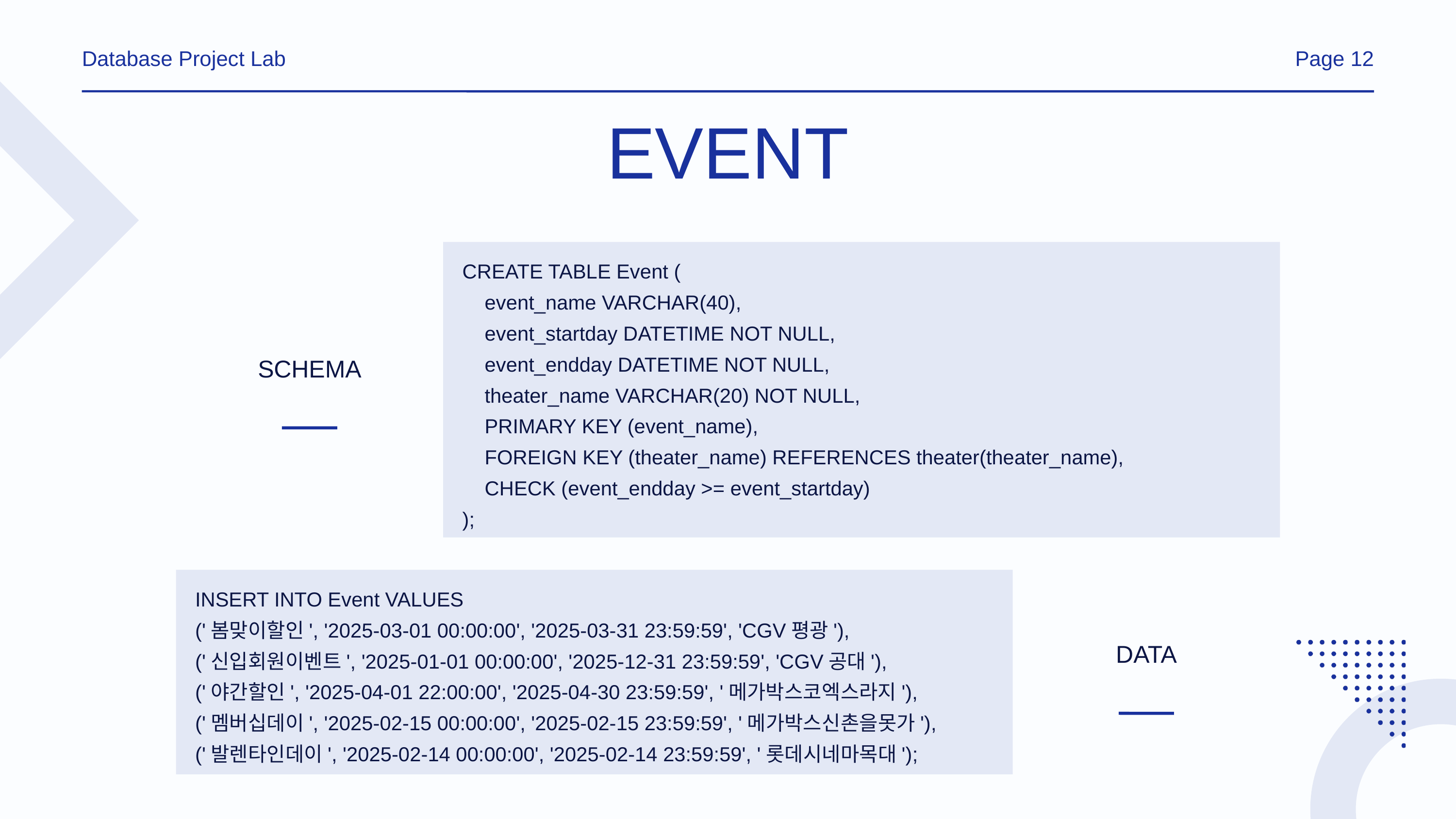

Database Project Lab
Page 12

EVENT

CREATE TABLE Event (
    event_name VARCHAR(40),
    event_startday DATETIME NOT NULL,
    event_endday DATETIME NOT NULL,
    theater_name VARCHAR(20) NOT NULL,
    PRIMARY KEY (event_name),
    FOREIGN KEY (theater_name) REFERENCES theater(theater_name),
    CHECK (event_endday >= event_startday)
);
SCHEMA

INSERT INTO Event VALUES
('봄맞이할인', '2025-03-01 00:00:00', '2025-03-31 23:59:59', 'CGV평광'),
('신입회원이벤트', '2025-01-01 00:00:00', '2025-12-31 23:59:59', 'CGV공대'),
('야간할인', '2025-04-01 22:00:00', '2025-04-30 23:59:59', '메가박스코엑스라지'),
('멤버십데이', '2025-02-15 00:00:00', '2025-02-15 23:59:59', '메가박스신촌을못가'),
('발렌타인데이', '2025-02-14 00:00:00', '2025-02-14 23:59:59', '롯데시네마목대');
DATA